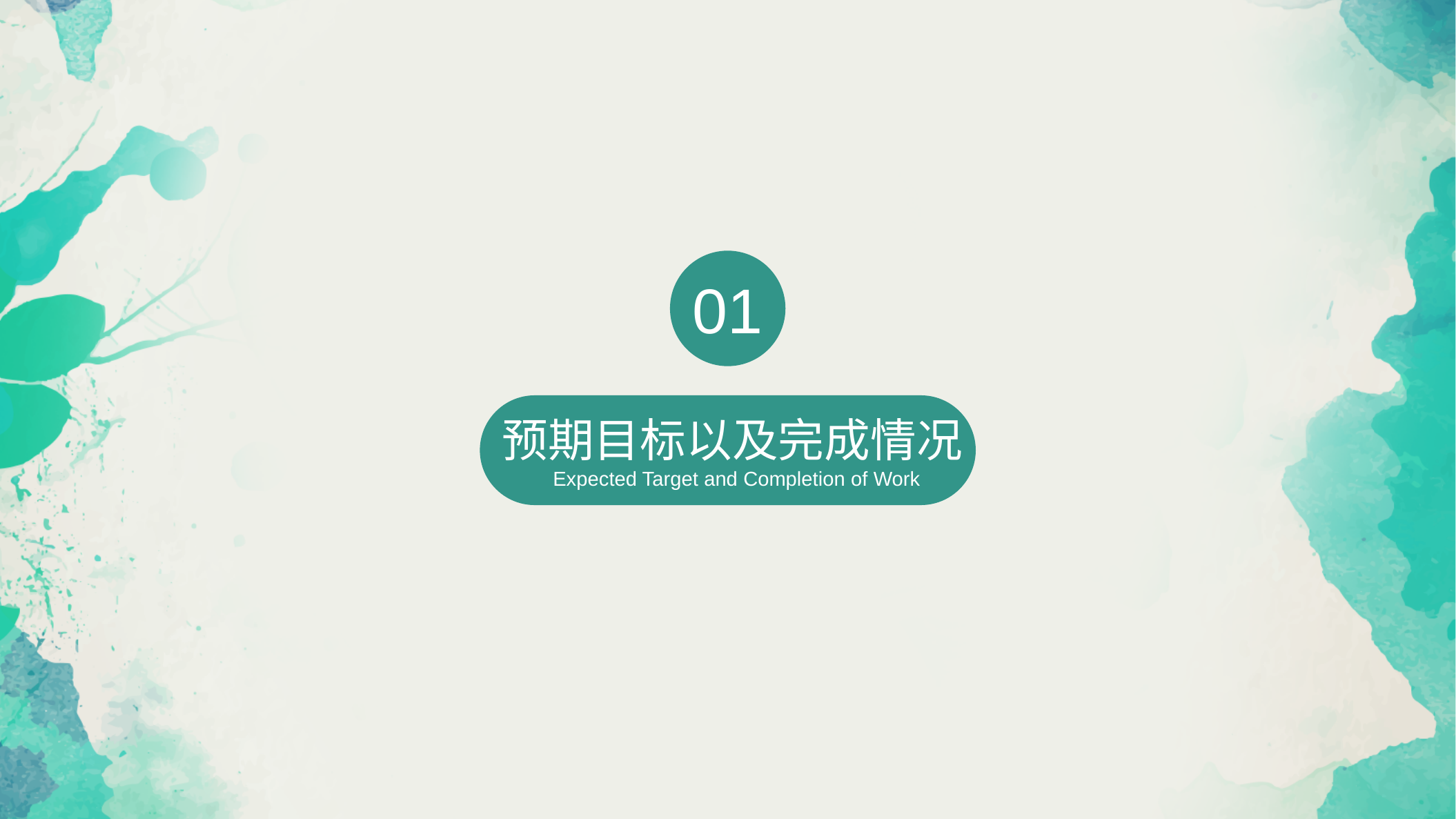

01

预期目标以及完成情况Expected Target and Completion of Work